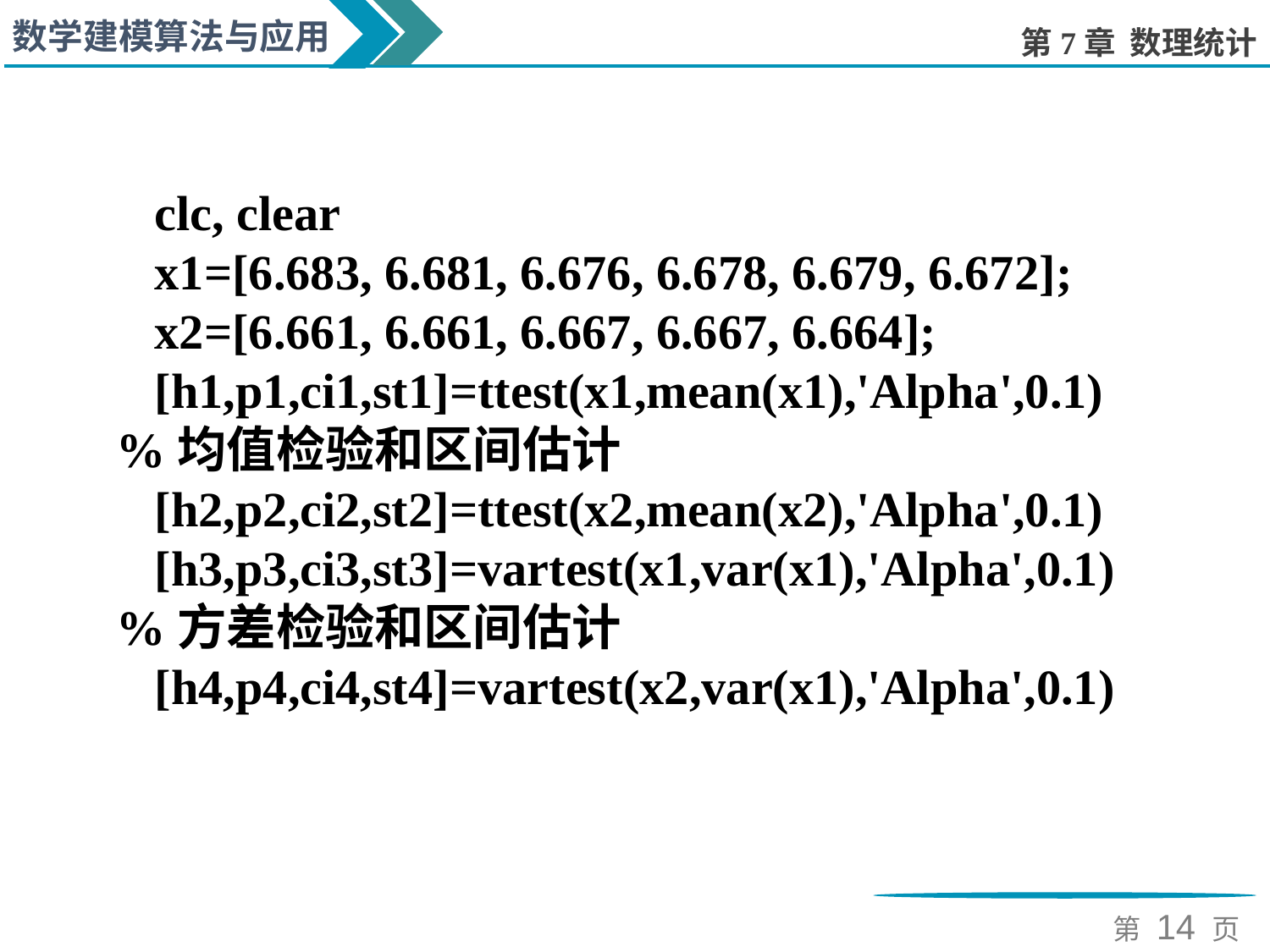

clc, clear
x1=[6.683, 6.681, 6.676, 6.678, 6.679, 6.672];
x2=[6.661, 6.661, 6.667, 6.667, 6.664];
[h1,p1,ci1,st1]=ttest(x1,mean(x1),'Alpha',0.1) %均值检验和区间估计
[h2,p2,ci2,st2]=ttest(x2,mean(x2),'Alpha',0.1)
[h3,p3,ci3,st3]=vartest(x1,var(x1),'Alpha',0.1) %方差检验和区间估计
[h4,p4,ci4,st4]=vartest(x2,var(x1),'Alpha',0.1)